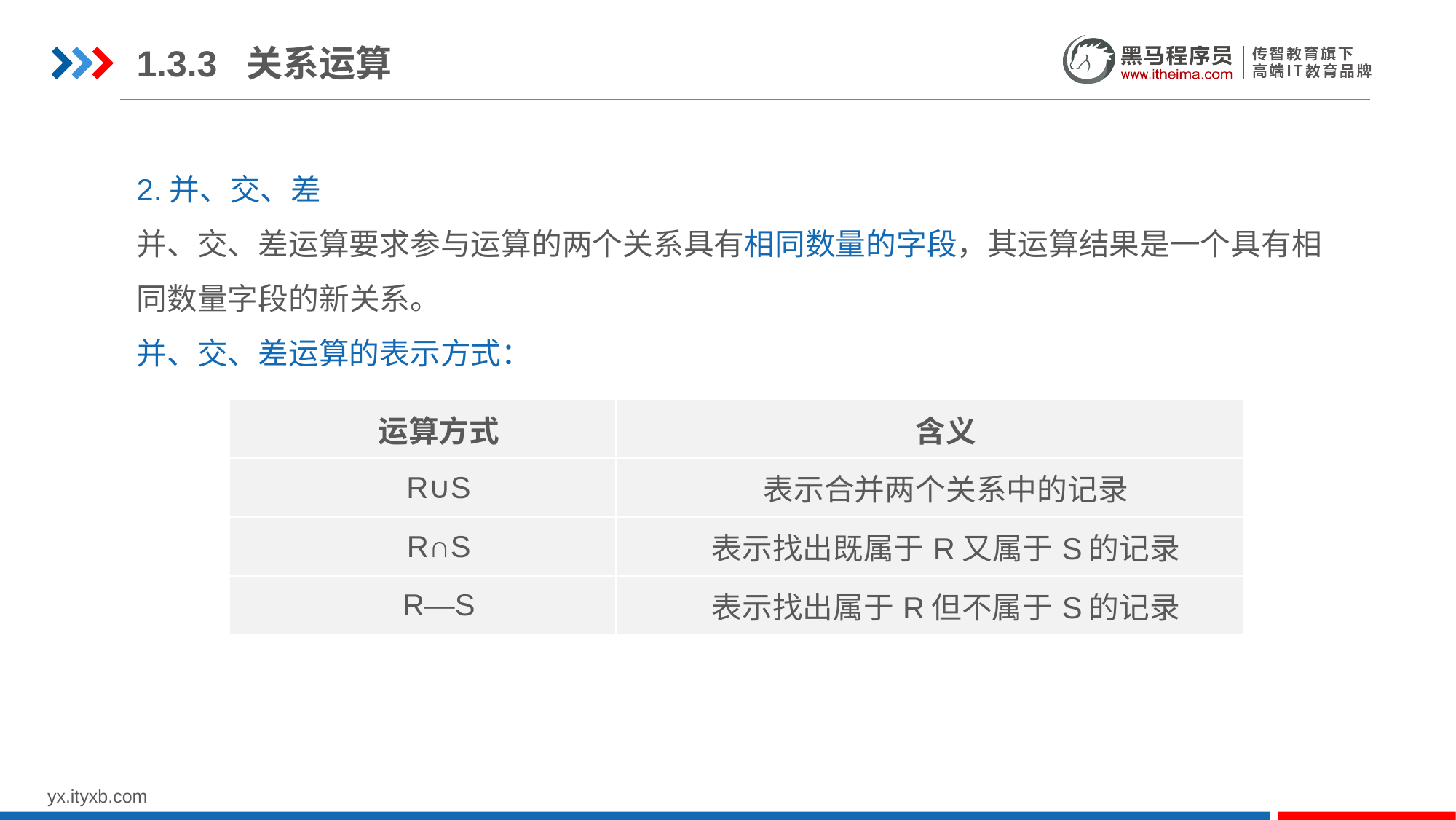

1.3.3  关系运算
2.并、交、差
并、交、差运算要求参与运算的两个关系具有相同数量的字段，其运算结果是一个具有相同数量字段的新关系。
并、交、差运算的表示方式：
| 运算方式 | 含义 |
| --- | --- |
| R∪S | 表示合并两个关系中的记录 |
| R∩S | 表示找出既属于R又属于S的记录 |
| R―S | 表示找出属于R但不属于S的记录 |